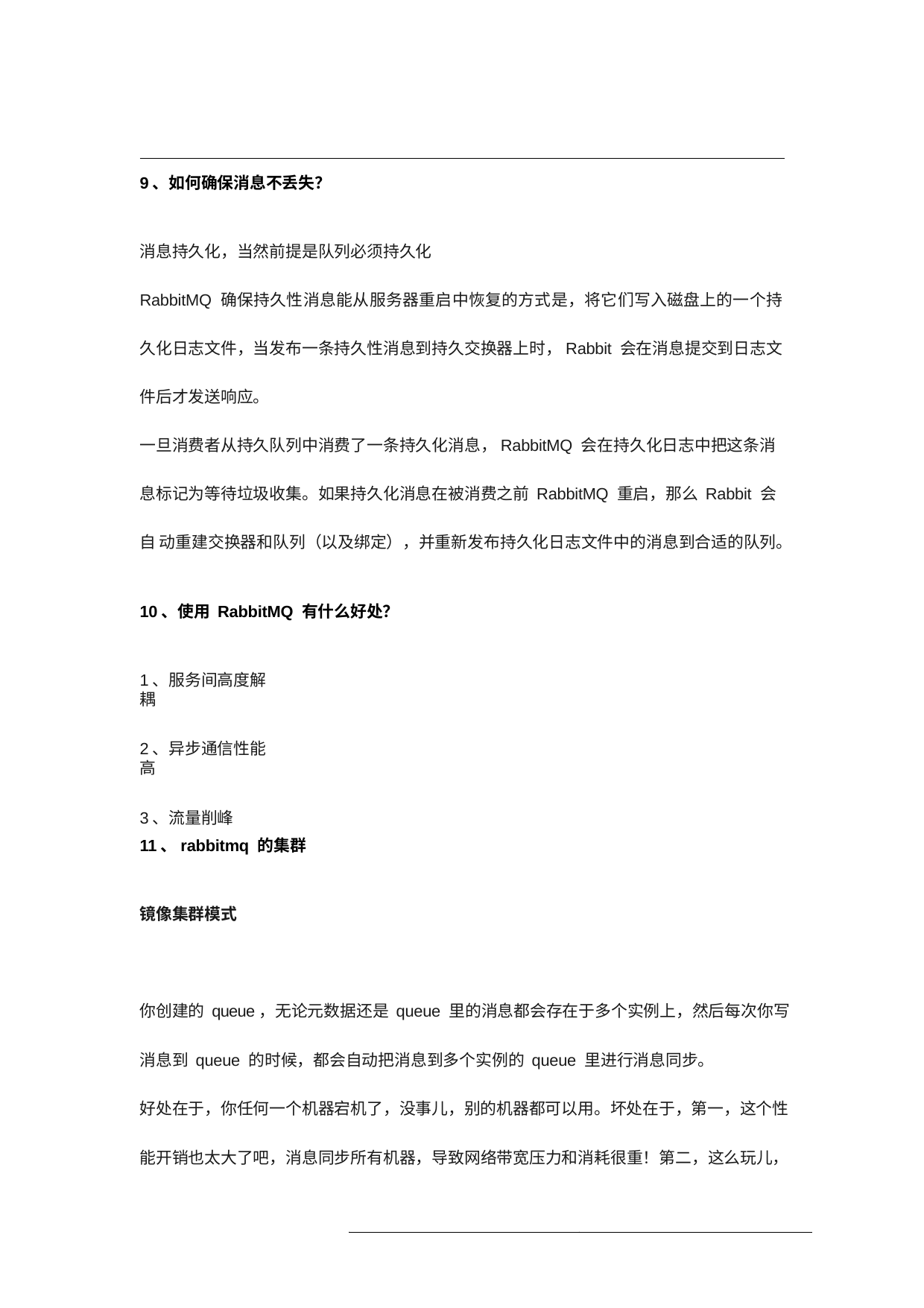

9、如何确保消息不丢失？
消息持久化，当然前提是队列必须持久化
RabbitMQ 确保持久性消息能从服务器重启中恢复的方式是，将它们写入磁盘上的一个持 久化日志文件，当发布一条持久性消息到持久交换器上时，Rabbit 会在消息提交到日志文 件后才发送响应。
一旦消费者从持久队列中消费了一条持久化消息，RabbitMQ 会在持久化日志中把这条消 息标记为等待垃圾收集。如果持久化消息在被消费之前 RabbitMQ 重启，那么 Rabbit 会自 动重建交换器和队列（以及绑定），并重新发布持久化日志文件中的消息到合适的队列。
10、使用 RabbitMQ 有什么好处？
1、服务间高度解耦

2、异步通信性能高

3、流量削峰
11、rabbitmq 的集群
镜像集群模式
你创建的 queue，无论元数据还是 queue 里的消息都会存在于多个实例上，然后每次你写

消息到 queue 的时候，都会自动把消息到多个实例的 queue 里进行消息同步。
好处在于，你任何一个机器宕机了，没事儿，别的机器都可以用。坏处在于，第一，这个性 能开销也太大了吧，消息同步所有机器，导致网络带宽压力和消耗很重！第二，这么玩儿，